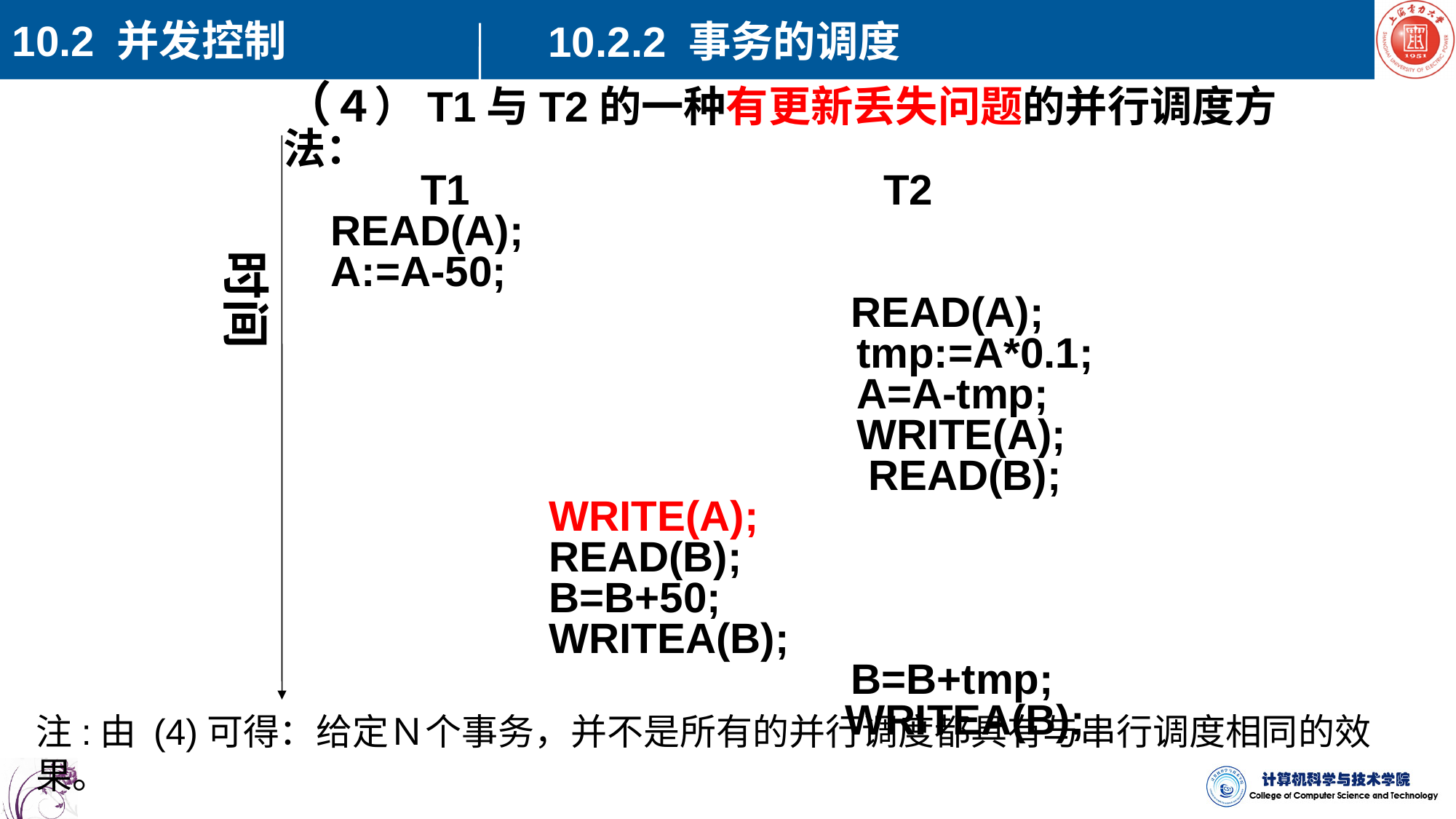

10.2 并发控制
10.2.2 事务的调度
（４）T1与T2的一种有更新丢失问题的并行调度方法：
　　　T1                                   T2
    READ(A);
    A:=A-50;
　　　　　　　　READ(A);
                              tmp:=A*0.1;
                              A=A-tmp;
                              WRITE(A);
                               READ(B);
    WRITE(A);
    READ(B);
    B=B+50;
    WRITEA(B);
　　　　　　　　B=B+tmp;
                             WRITEA(B);

时间
注:由 (4)可得：给定Ｎ个事务，并不是所有的并行调度都具有与串行调度相同的效果。